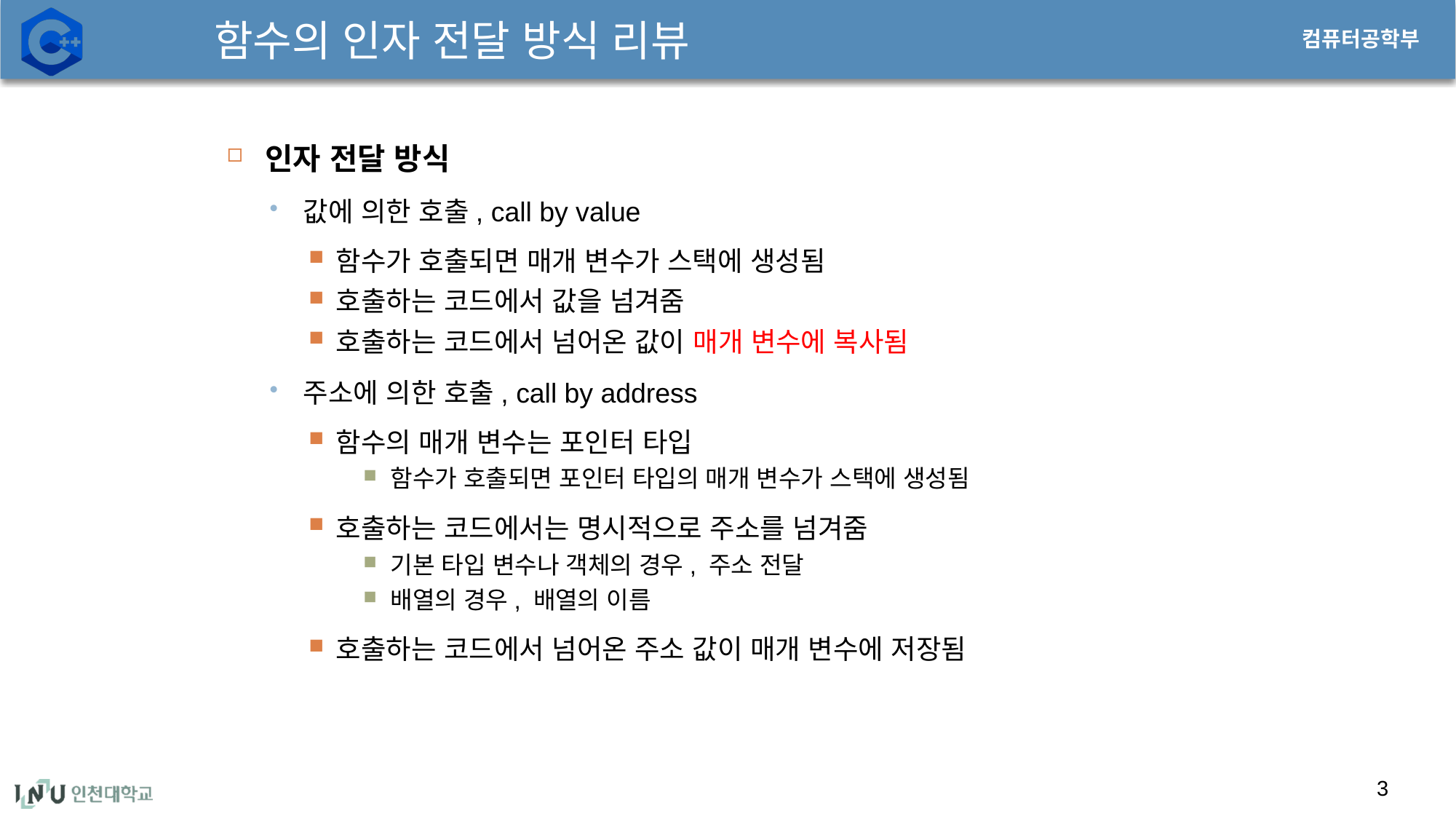

# 함수의 인자 전달 방식 리뷰
인자 전달 방식
값에 의한 호출, call by value
함수가 호출되면 매개 변수가 스택에 생성됨
호출하는 코드에서 값을 넘겨줌
호출하는 코드에서 넘어온 값이 매개 변수에 복사됨
주소에 의한 호출, call by address
함수의 매개 변수는 포인터 타입
함수가 호출되면 포인터 타입의 매개 변수가 스택에 생성됨
호출하는 코드에서는 명시적으로 주소를 넘겨줌
기본 타입 변수나 객체의 경우, 주소 전달
배열의 경우, 배열의 이름
호출하는 코드에서 넘어온 주소 값이 매개 변수에 저장됨